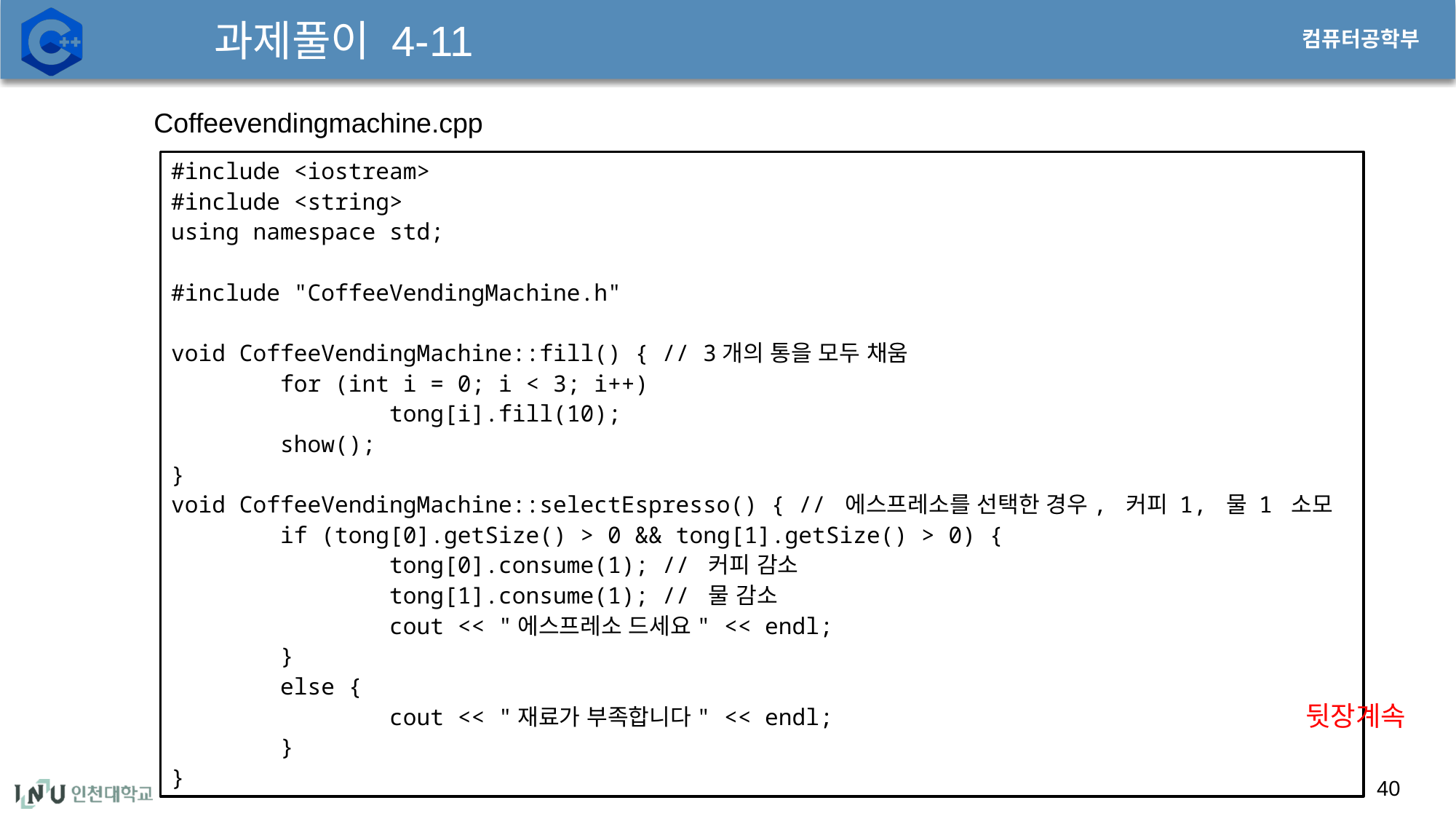

# 과제풀이 4-11
Coffeevendingmachine.cpp
#include <iostream>
#include <string>
using namespace std;

#include "CoffeeVendingMachine.h"

void CoffeeVendingMachine::fill() { // 3개의 통을 모두 채움
	for (int i = 0; i < 3; i++)
		tong[i].fill(10);
	show();
}
void CoffeeVendingMachine::selectEspresso() { // 에스프레소를 선택한 경우, 커피 1, 물 1 소모
	if (tong[0].getSize() > 0 && tong[1].getSize() > 0) {
		tong[0].consume(1); // 커피 감소
		tong[1].consume(1); // 물 감소
		cout << "에스프레소 드세요" << endl;
	}
	else {
		cout << "재료가 부족합니다" << endl;
	}
}
뒷장계속